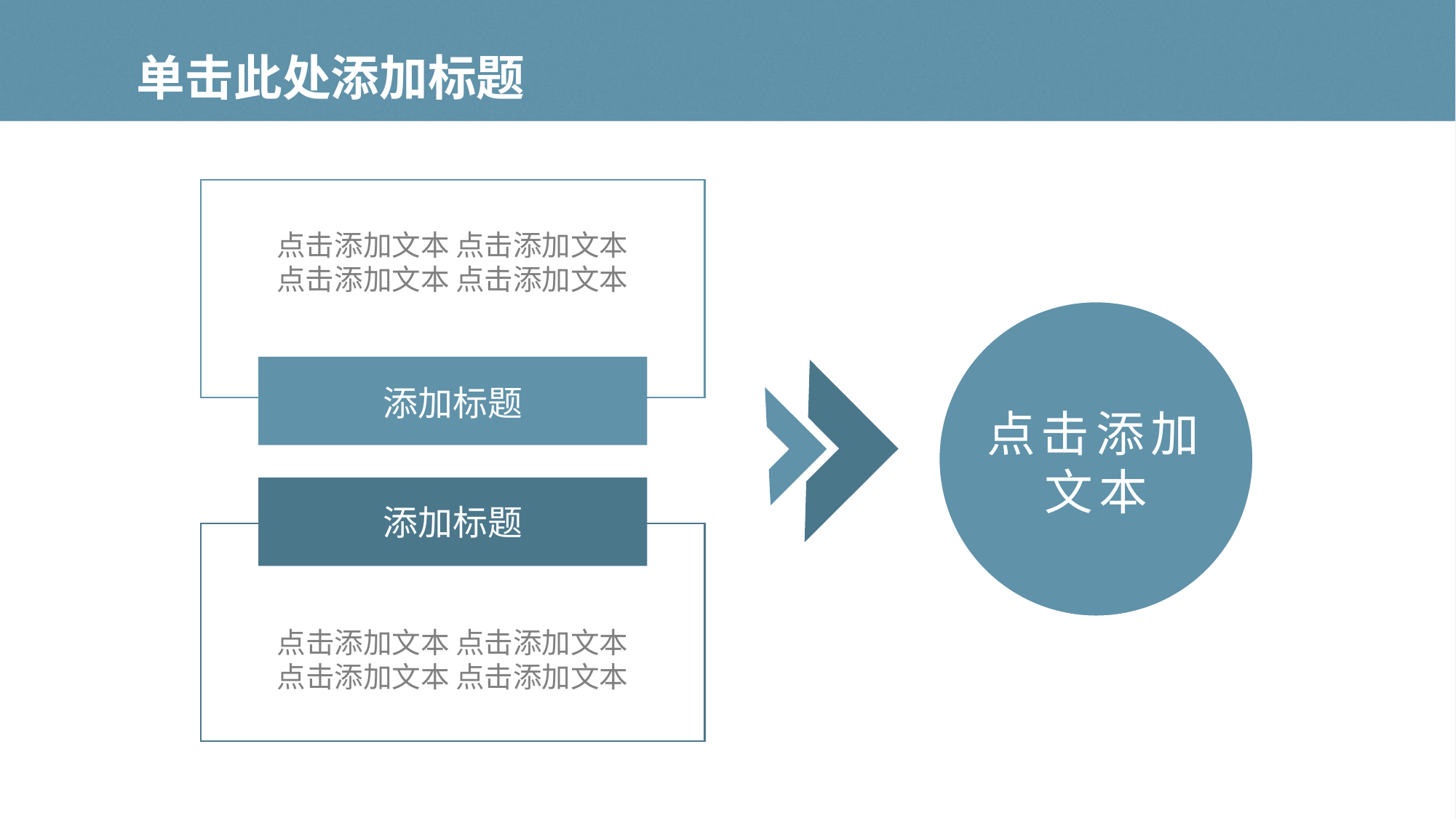

# 单击此处添加标题

点击添加文本 点击添加文本
点击添加文本 点击添加文本

点击添加文本

添加标题

添加标题

点击添加文本 点击添加文本
点击添加文本 点击添加文本